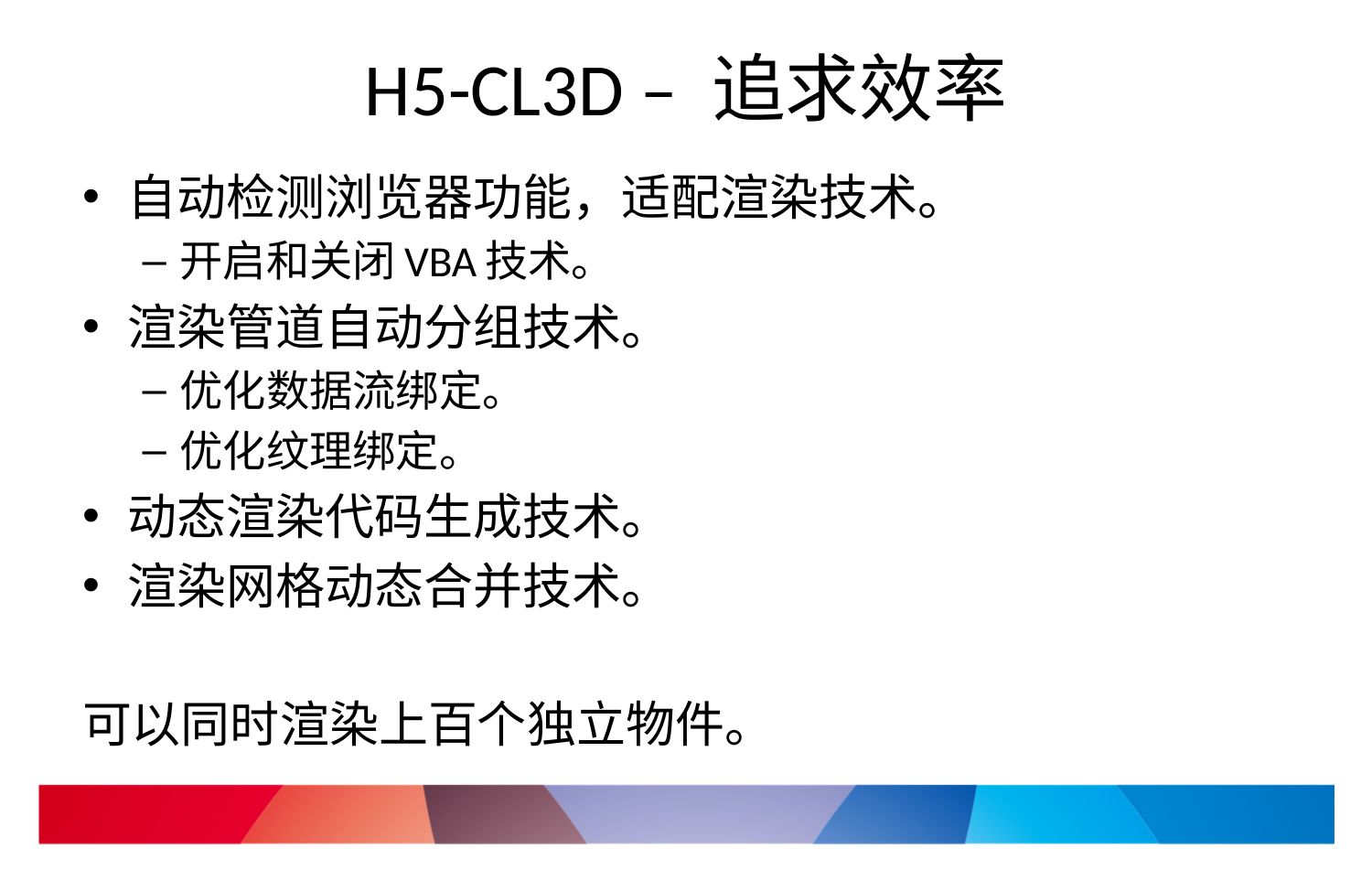

# H5-CL3D – 追求效率
自动检测浏览器功能，适配渲染技术。
开启和关闭VBA技术。
渲染管道自动分组技术。
优化数据流绑定。
优化纹理绑定。
动态渲染代码生成技术。
渲染网格动态合并技术。

可以同时渲染上百个独立物件。